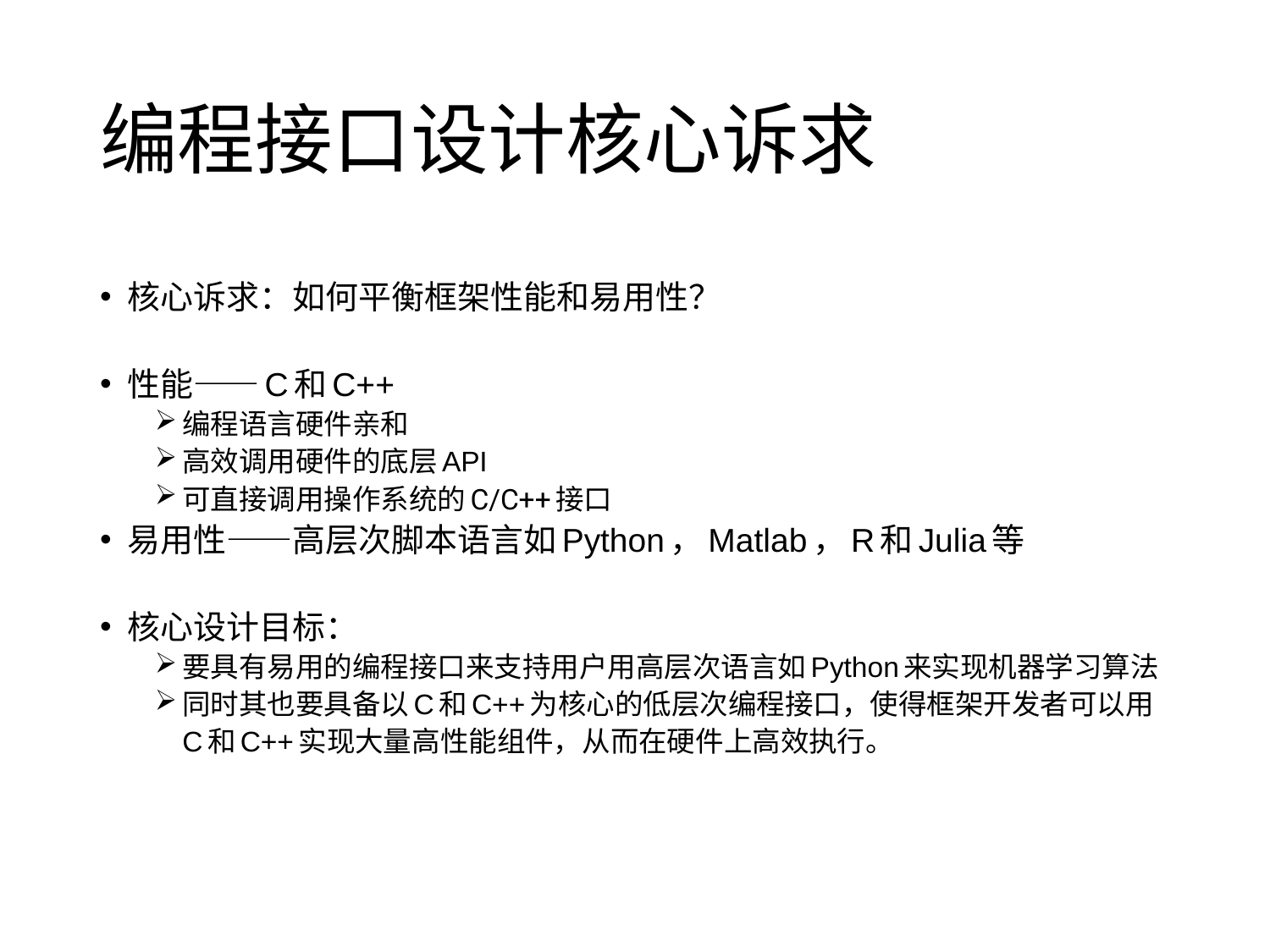

编程接口设计核心诉求
核心诉求：如何平衡框架性能和易用性？

性能——C和C++
编程语言硬件亲和
高效调用硬件的底层API
可直接调用操作系统的C/C++接口
易用性——高层次脚本语言如Python，Matlab，R和Julia等

核心设计目标：
要具有易用的编程接口来支持用户用高层次语言如Python来实现机器学习算法
同时其也要具备以C和C++为核心的低层次编程接口，使得框架开发者可以用C和C++实现大量高性能组件，从而在硬件上高效执行。